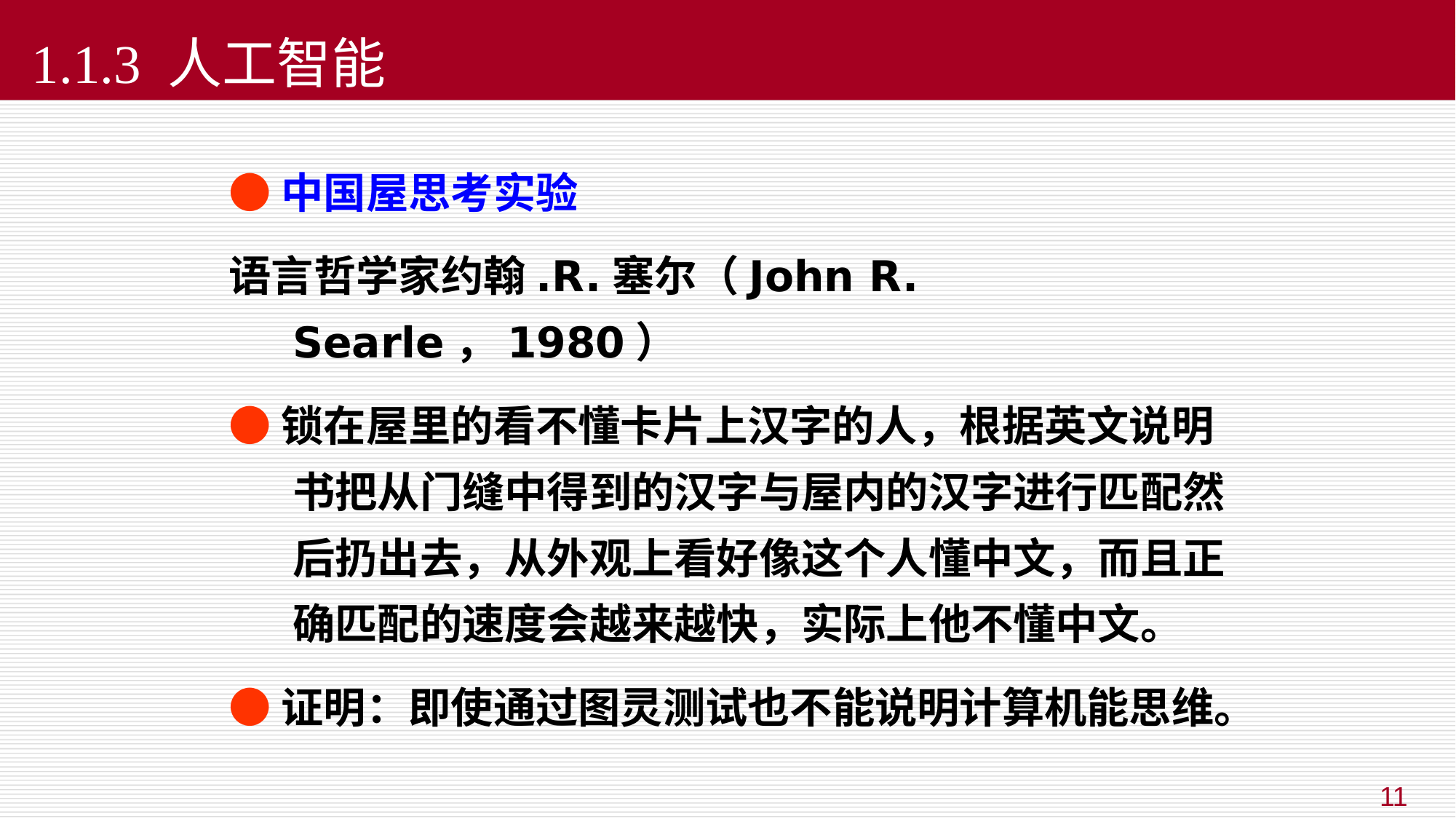

# 1.1.3 人工智能
●中国屋思考实验
语言哲学家约翰.R.塞尔（John R. Searle，1980）
●锁在屋里的看不懂卡片上汉字的人，根据英文说明书把从门缝中得到的汉字与屋内的汉字进行匹配然后扔出去，从外观上看好像这个人懂中文，而且正确匹配的速度会越来越快，实际上他不懂中文。
●证明：即使通过图灵测试也不能说明计算机能思维。
11